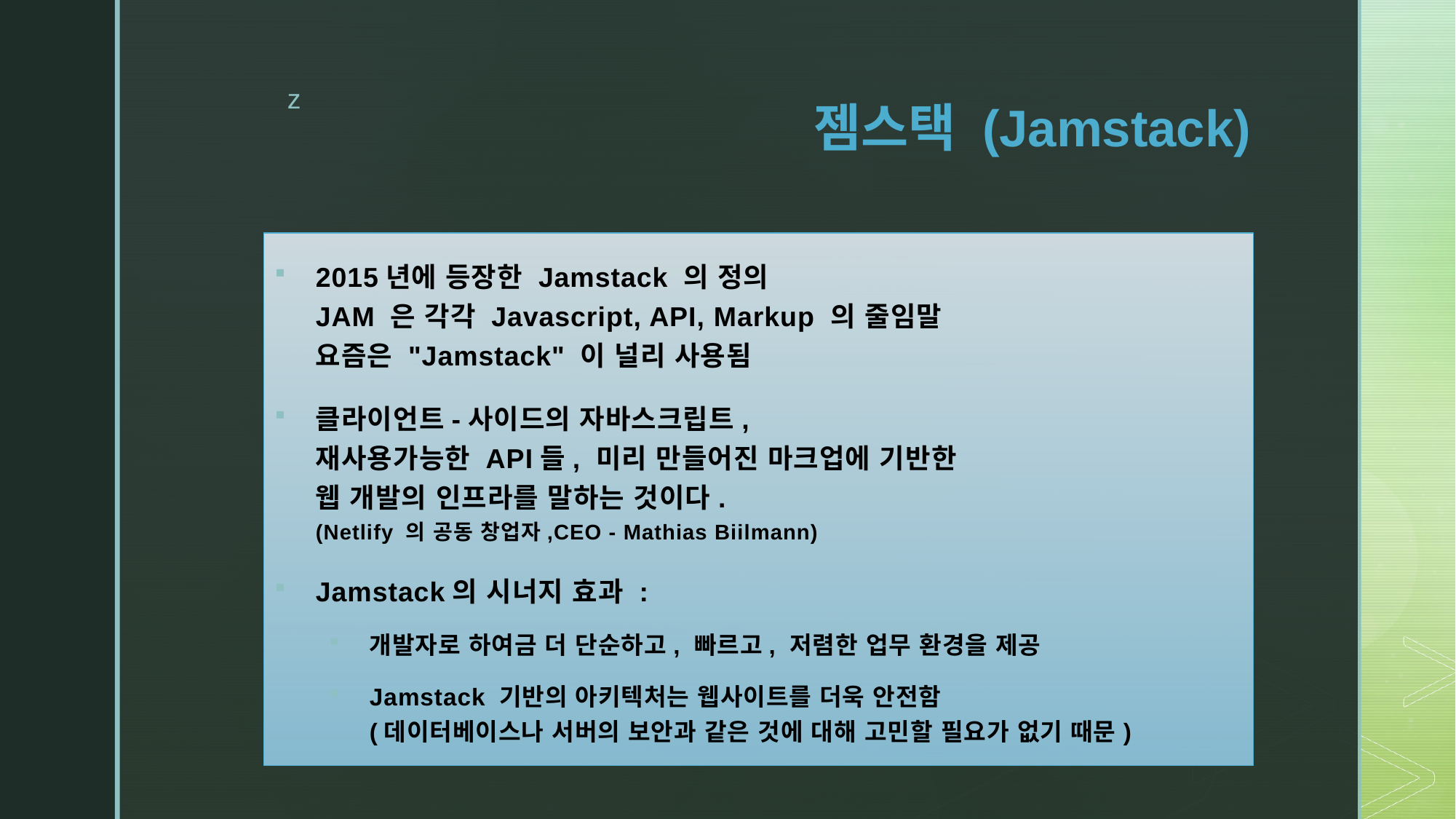

# 젬스택 (Jamstack)
2015년에 등장한 Jamstack 의 정의
JAM 은 각각 Javascript, API, Markup 의 줄임말
요즘은 "Jamstack" 이 널리 사용됨
클라이언트-사이드의 자바스크립트,
재사용가능한 API들, 미리 만들어진 마크업에 기반한
웹 개발의 인프라를 말하는 것이다.
(Netlify 의 공동 창업자,CEO - Mathias Biilmann)
Jamstack의 시너지 효과 :
개발자로 하여금 더 단순하고, 빠르고, 저렴한 업무 환경을 제공
Jamstack 기반의 아키텍처는 웹사이트를 더욱 안전함
(데이터베이스나 서버의 보안과 같은 것에 대해 고민할 필요가 없기 때문)